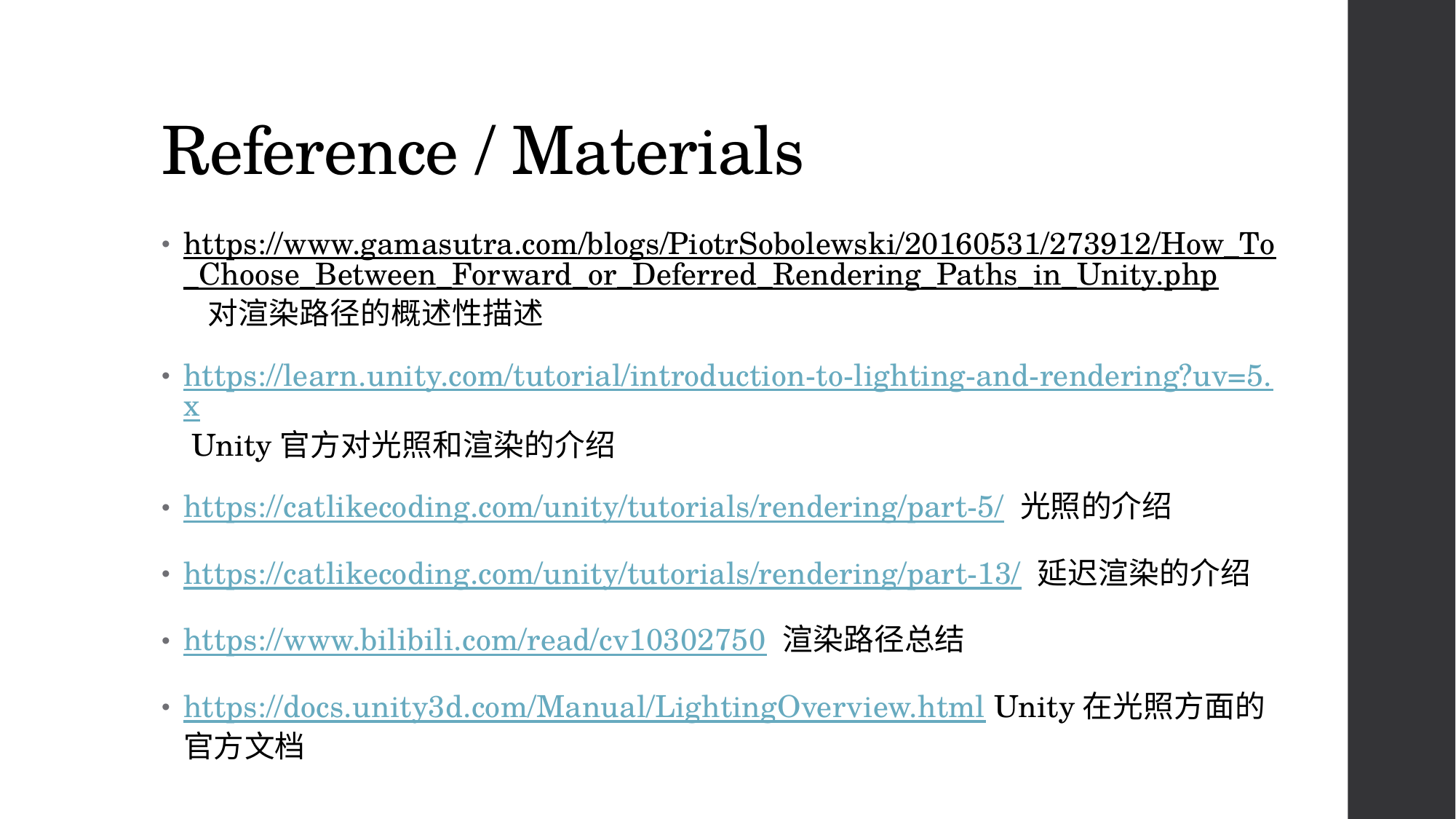

# Reference / Materials
https://www.gamasutra.com/blogs/PiotrSobolewski/20160531/273912/How_To_Choose_Between_Forward_or_Deferred_Rendering_Paths_in_Unity.php  对渲染路径的概述性描述
https://learn.unity.com/tutorial/introduction-to-lighting-and-rendering?uv=5.x Unity官方对光照和渲染的介绍
https://catlikecoding.com/unity/tutorials/rendering/part-5/ 光照的介绍
https://catlikecoding.com/unity/tutorials/rendering/part-13/ 延迟渲染的介绍
https://www.bilibili.com/read/cv10302750 渲染路径总结
https://docs.unity3d.com/Manual/LightingOverview.html Unity在光照方面的官方文档